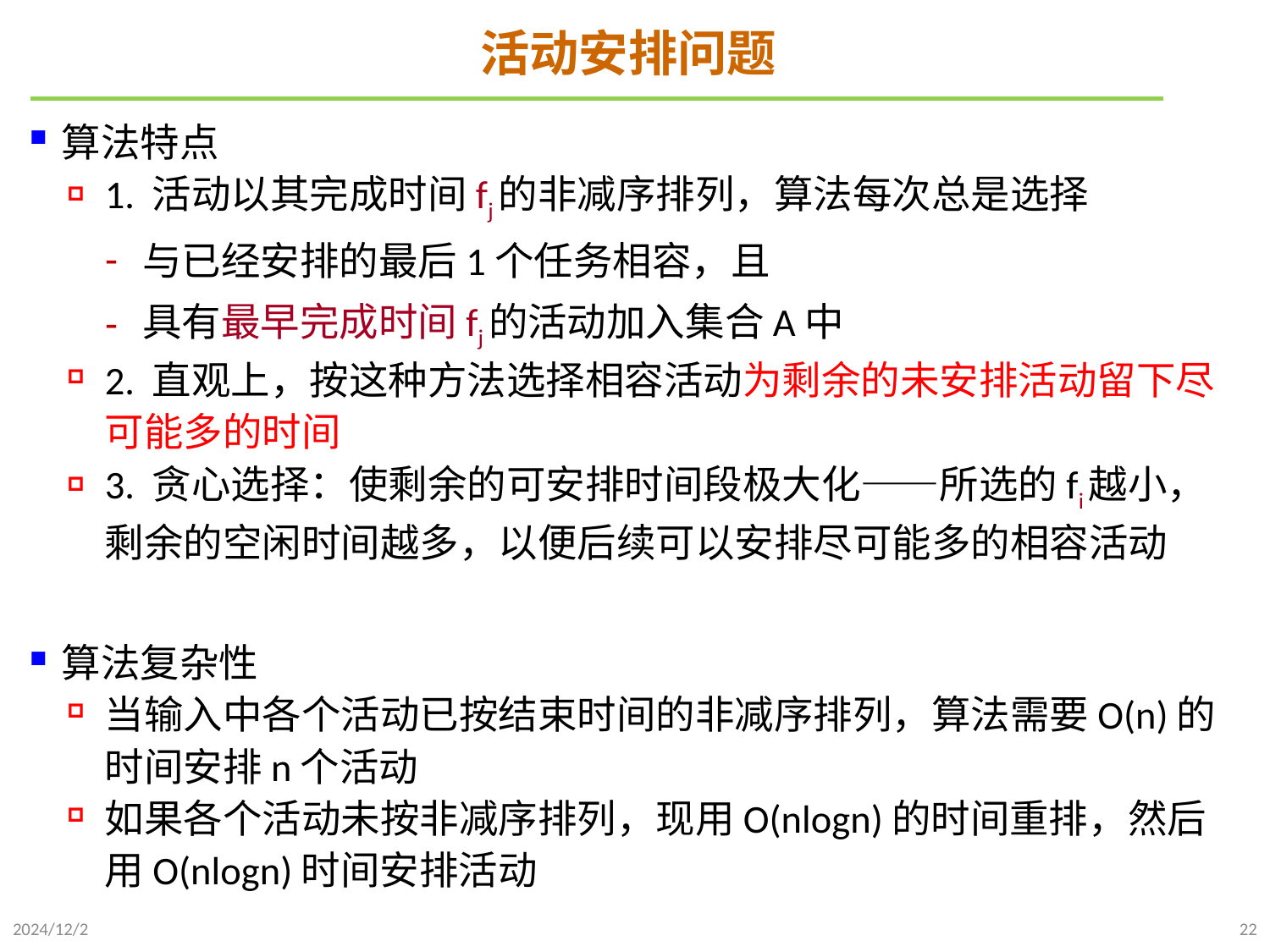

# 活动安排问题
算法特点
1. 活动以其完成时间fj的非减序排列，算法每次总是选择
与已经安排的最后1个任务相容，且
具有最早完成时间fj的活动加入集合A中
2. 直观上，按这种方法选择相容活动为剩余的未安排活动留下尽可能多的时间
3. 贪心选择：使剩余的可安排时间段极大化——所选的fi越小，剩余的空闲时间越多，以便后续可以安排尽可能多的相容活动

算法复杂性
当输入中各个活动已按结束时间的非减序排列，算法需要O(n)的时间安排n个活动
如果各个活动未按非减序排列，现用O(nlogn)的时间重排，然后用O(nlogn)时间安排活动

2024/12/2
22